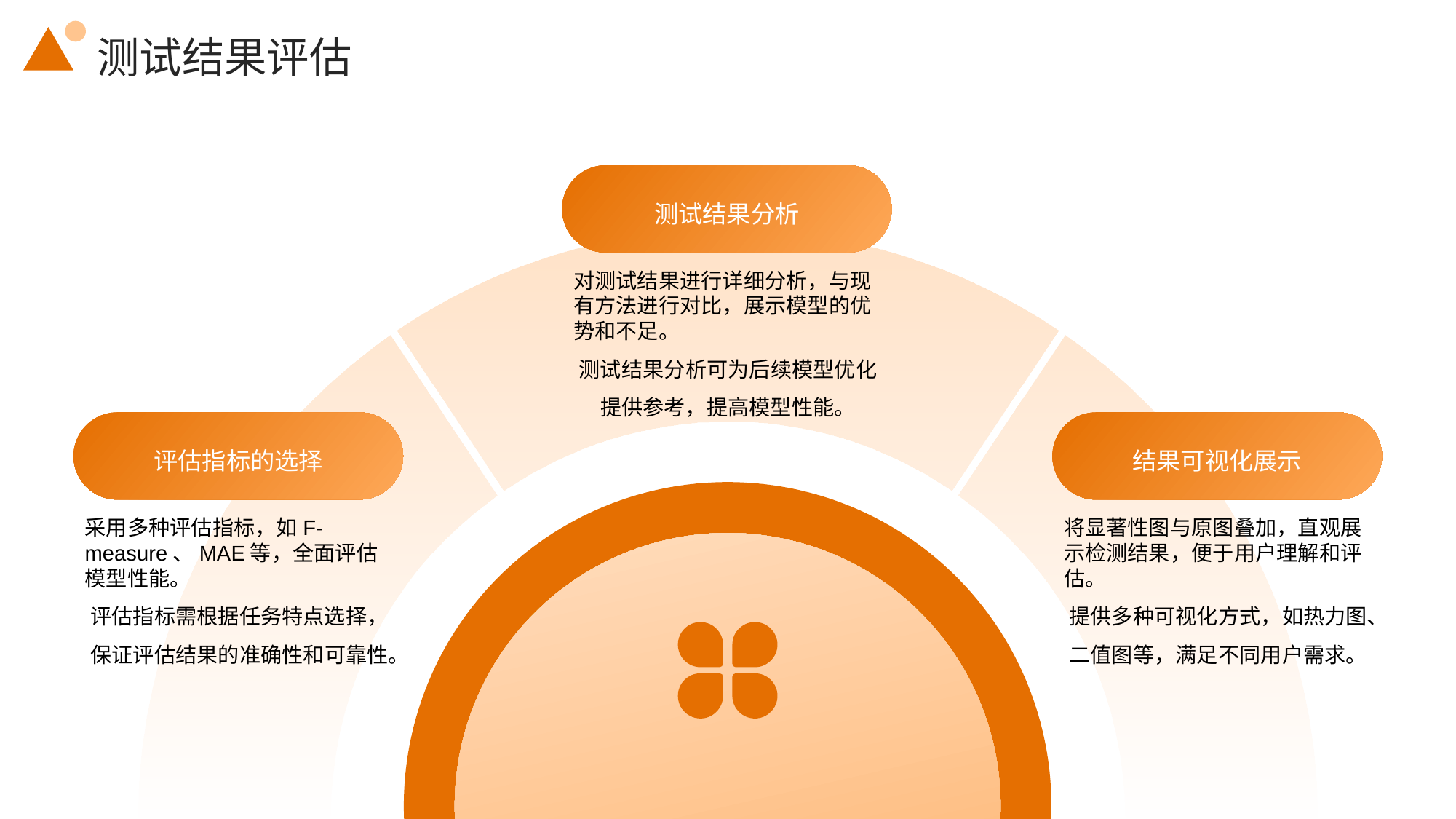

测试结果评估

测试结果分析

对测试结果进行详细分析，与现有方法进行对比，展示模型的优势和不足。
测试结果分析可为后续模型优化提供参考，提高模型性能。

评估指标的选择
结果可视化展示

采用多种评估指标，如F- measure、MAE等，全面评估模型性能。
评估指标需根据任务特点选择，保证评估结果的准确性和可靠性。
将显著性图与原图叠加，直观展示检测结果，便于用户理解和评估。
提供多种可视化方式，如热力图、二值图等，满足不同用户需求。